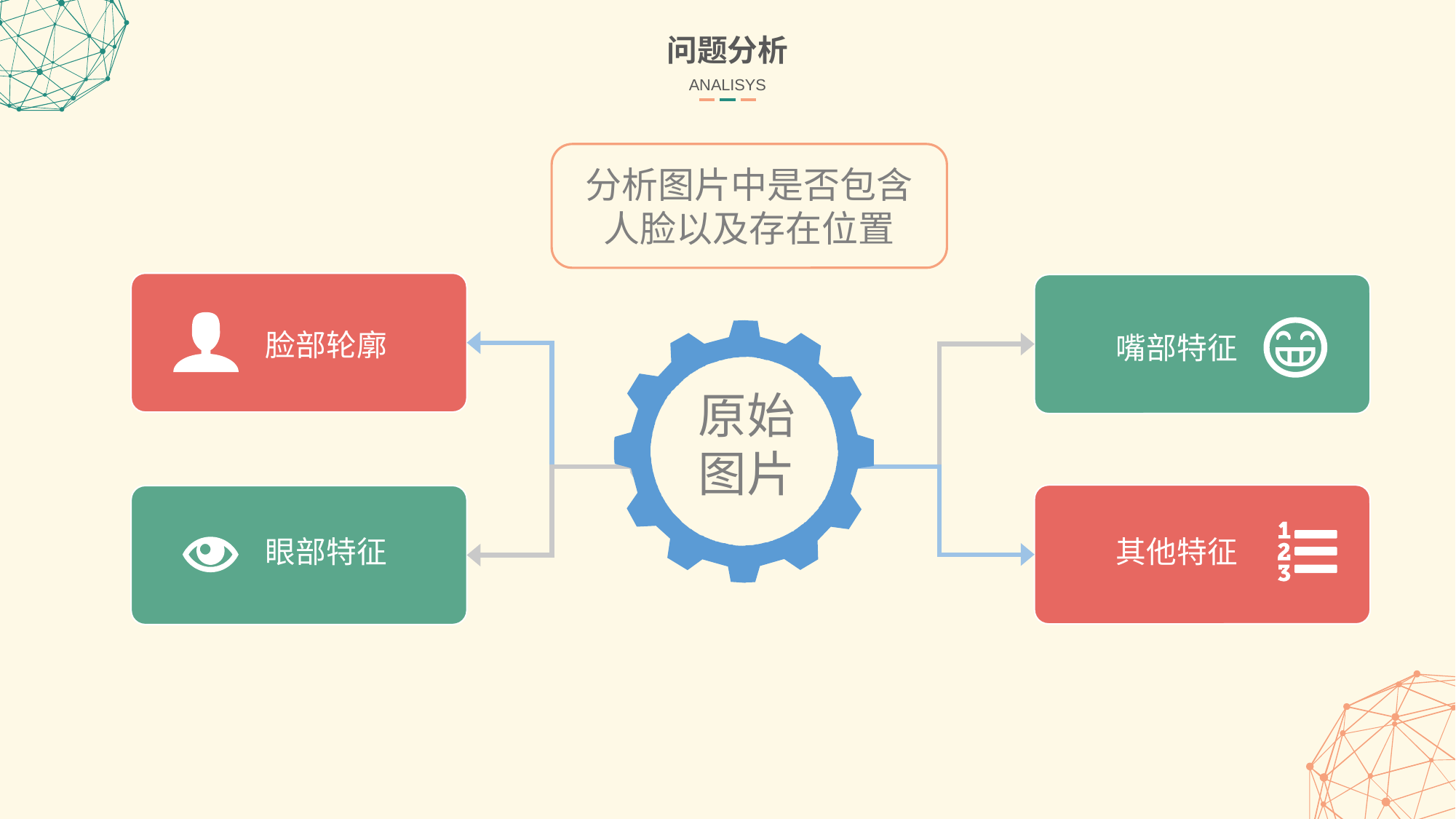

问题分析
ANALISYS
分析图片中是否包含人脸以及存在位置

脸部轮廓
嘴部特征

原始
图片

其他特征
眼部特征